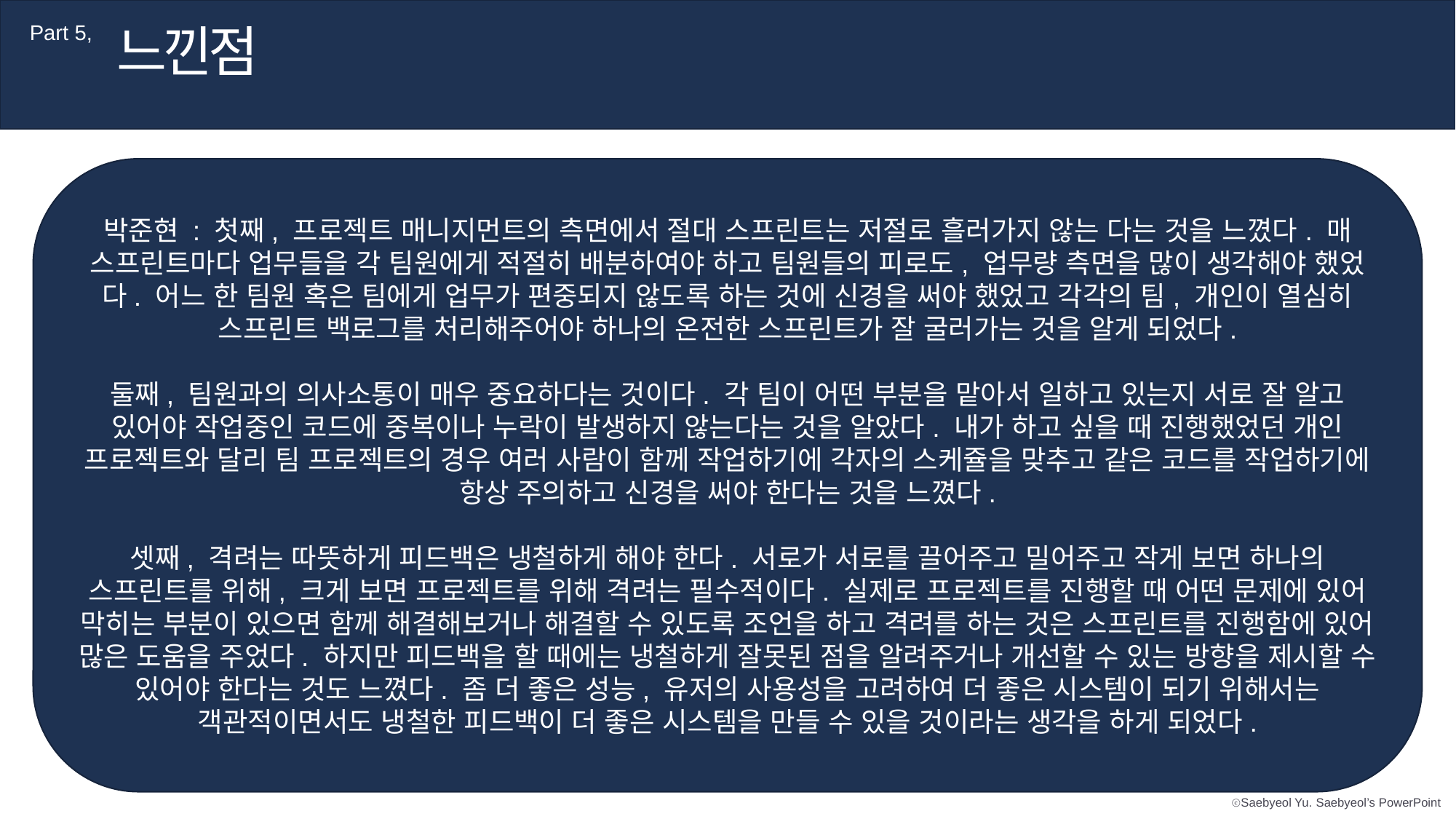

느낀점
Part 5,

박준현 : 첫째, 프로젝트 매니지먼트의 측면에서 절대 스프린트는 저절로 흘러가지 않는 다는 것을 느꼈다. 매 스프린트마다 업무들을 각 팀원에게 적절히 배분하여야 하고 팀원들의 피로도, 업무량 측면을 많이 생각해야 했었다. 어느 한 팀원 혹은 팀에게 업무가 편중되지 않도록 하는 것에 신경을 써야 했었고 각각의 팀, 개인이 열심히 스프린트 백로그를 처리해주어야 하나의 온전한 스프린트가 잘 굴러가는 것을 알게 되었다.

둘째, 팀원과의 의사소통이 매우 중요하다는 것이다. 각 팀이 어떤 부분을 맡아서 일하고 있는지 서로 잘 알고 있어야 작업중인 코드에 중복이나 누락이 발생하지 않는다는 것을 알았다. 내가 하고 싶을 때 진행했었던 개인 프로젝트와 달리 팀 프로젝트의 경우 여러 사람이 함께 작업하기에 각자의 스케쥴을 맞추고 같은 코드를 작업하기에 항상 주의하고 신경을 써야 한다는 것을 느꼈다.

셋째, 격려는 따뜻하게 피드백은 냉철하게 해야 한다. 서로가 서로를 끌어주고 밀어주고 작게 보면 하나의 스프린트를 위해, 크게 보면 프로젝트를 위해 격려는 필수적이다. 실제로 프로젝트를 진행할 때 어떤 문제에 있어 막히는 부분이 있으면 함께 해결해보거나 해결할 수 있도록 조언을 하고 격려를 하는 것은 스프린트를 진행함에 있어 많은 도움을 주었다. 하지만 피드백을 할 때에는 냉철하게 잘못된 점을 알려주거나 개선할 수 있는 방향을 제시할 수 있어야 한다는 것도 느꼈다. 좀 더 좋은 성능, 유저의 사용성을 고려하여 더 좋은 시스템이 되기 위해서는 객관적이면서도 냉철한 피드백이 더 좋은 시스템을 만들 수 있을 것이라는 생각을 하게 되었다.